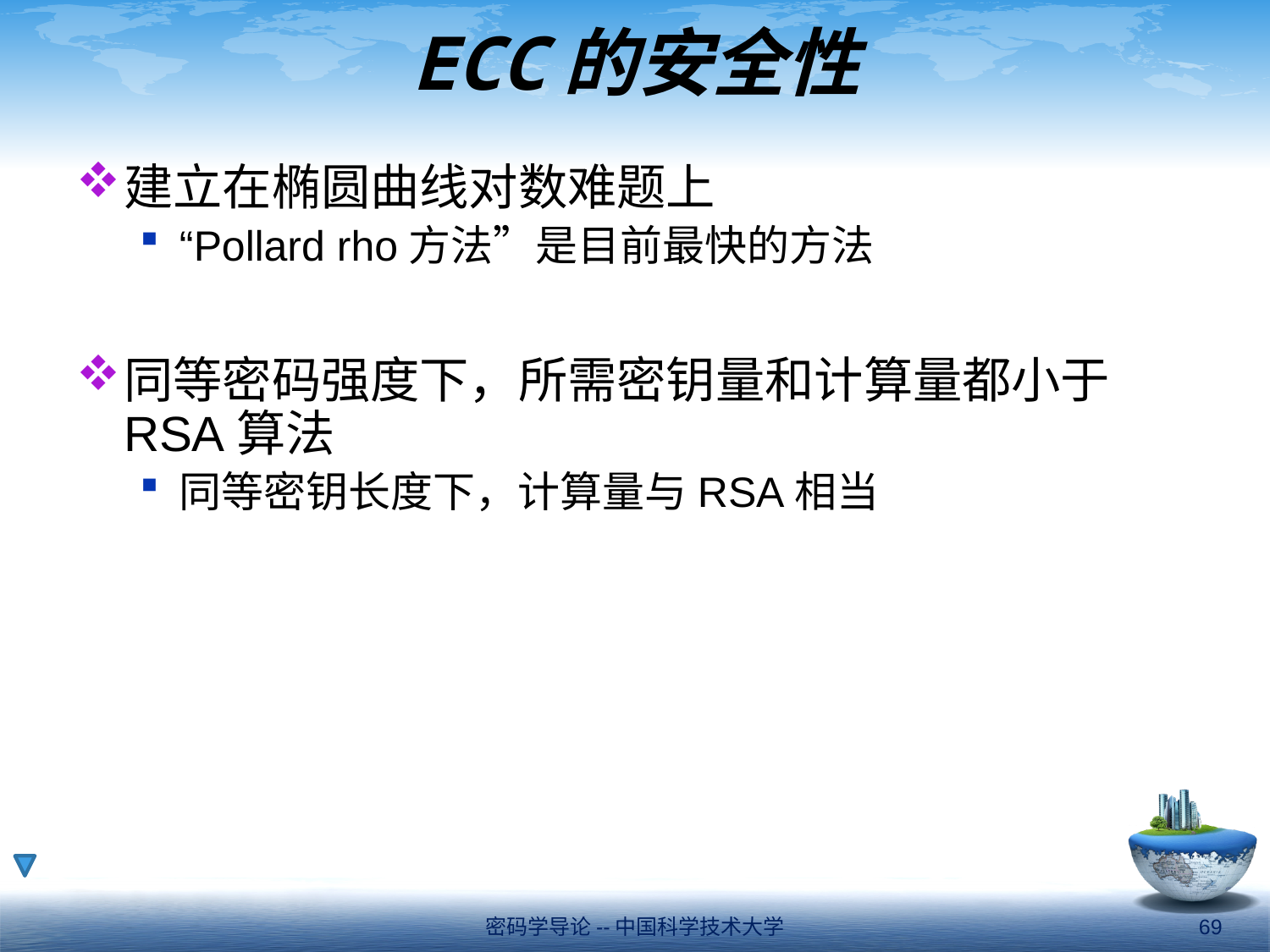

# ECC的安全性
建立在椭圆曲线对数难题上
“Pollard rho方法”是目前最快的方法

同等密码强度下，所需密钥量和计算量都小于RSA算法
同等密钥长度下，计算量与RSA相当

密码学导论--中国科学技术大学
69